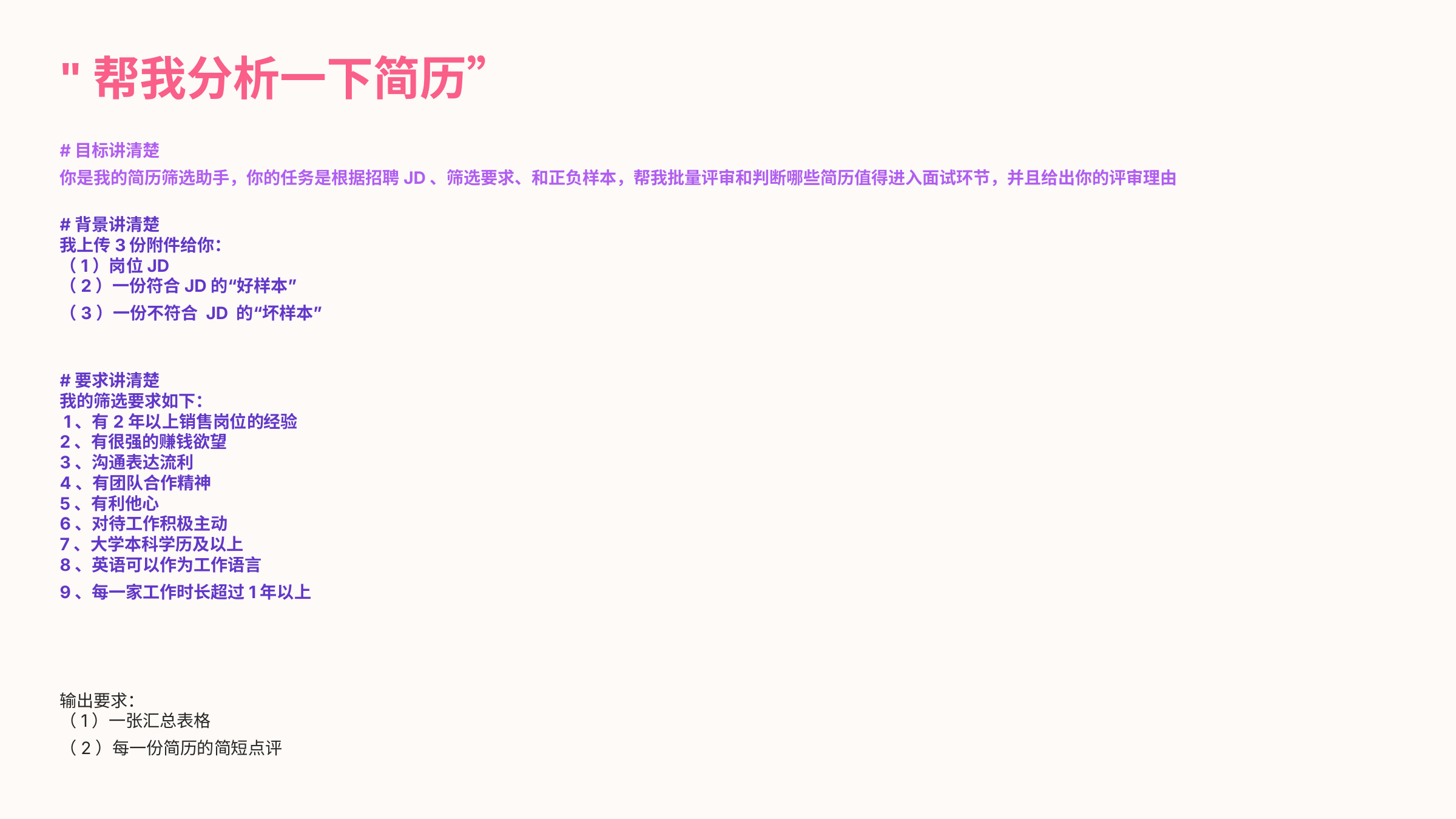

"帮我分析一下简历”
#目标讲清楚
你是我的简历筛选助手，你的任务是根据招聘JD、筛选要求、和正负样本，帮我批量评审和判断哪些简历值得进入面试环节，并且给出你的评审理由
#背景讲清楚
我上传3份附件给你：
（1）岗位JD
（2）一份符合JD的“好样本”
（3）一份不符合 JD 的“坏样本”
#要求讲清楚
我的筛选要求如下：
 1、有2年以上销售岗位的经验
2、有很强的赚钱欲望
3、沟通表达流利
4、有团队合作精神
5、有利他心
6、对待工作积极主动
7、大学本科学历及以上
8、英语可以作为工作语言
9、每一家工作时长超过1年以上
输出要求：
（1）一张汇总表格
（2）每一份简历的简短点评